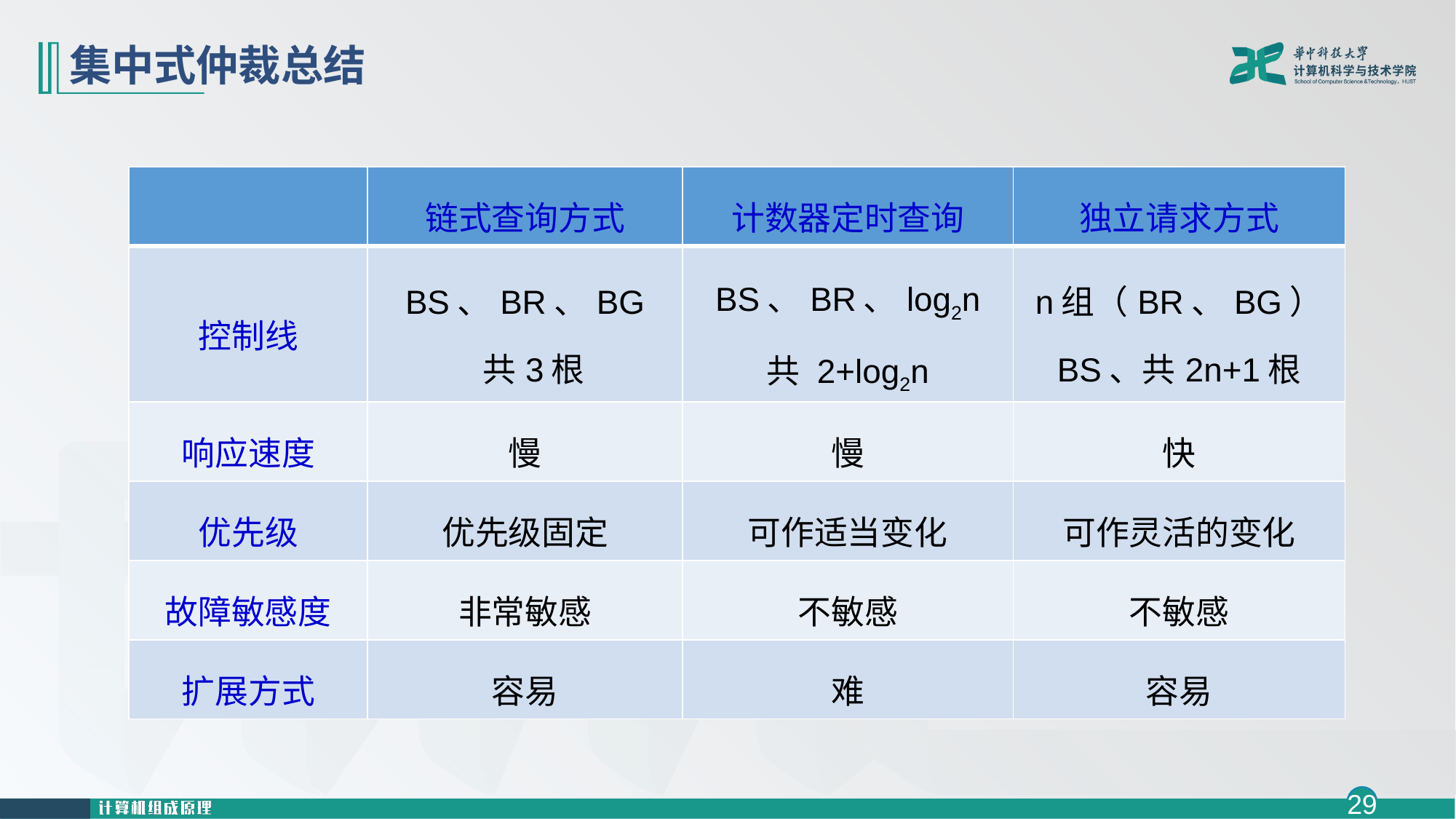

# 集中式仲裁总结
|  | 链式查询方式 | 计数器定时查询 | 独立请求方式 |
| --- | --- | --- | --- |
| 控制线 | BS、BR、BG 共3根 | BS、BR、log2n 共 2+log2n | n组（BR、BG） BS、共2n+1根 |
| 响应速度 | 慢 | 慢 | 快 |
| 优先级 | 优先级固定 | 可作适当变化 | 可作灵活的变化 |
| 故障敏感度 | 非常敏感 | 不敏感 | 不敏感 |
| 扩展方式 | 容易 | 难 | 容易 |